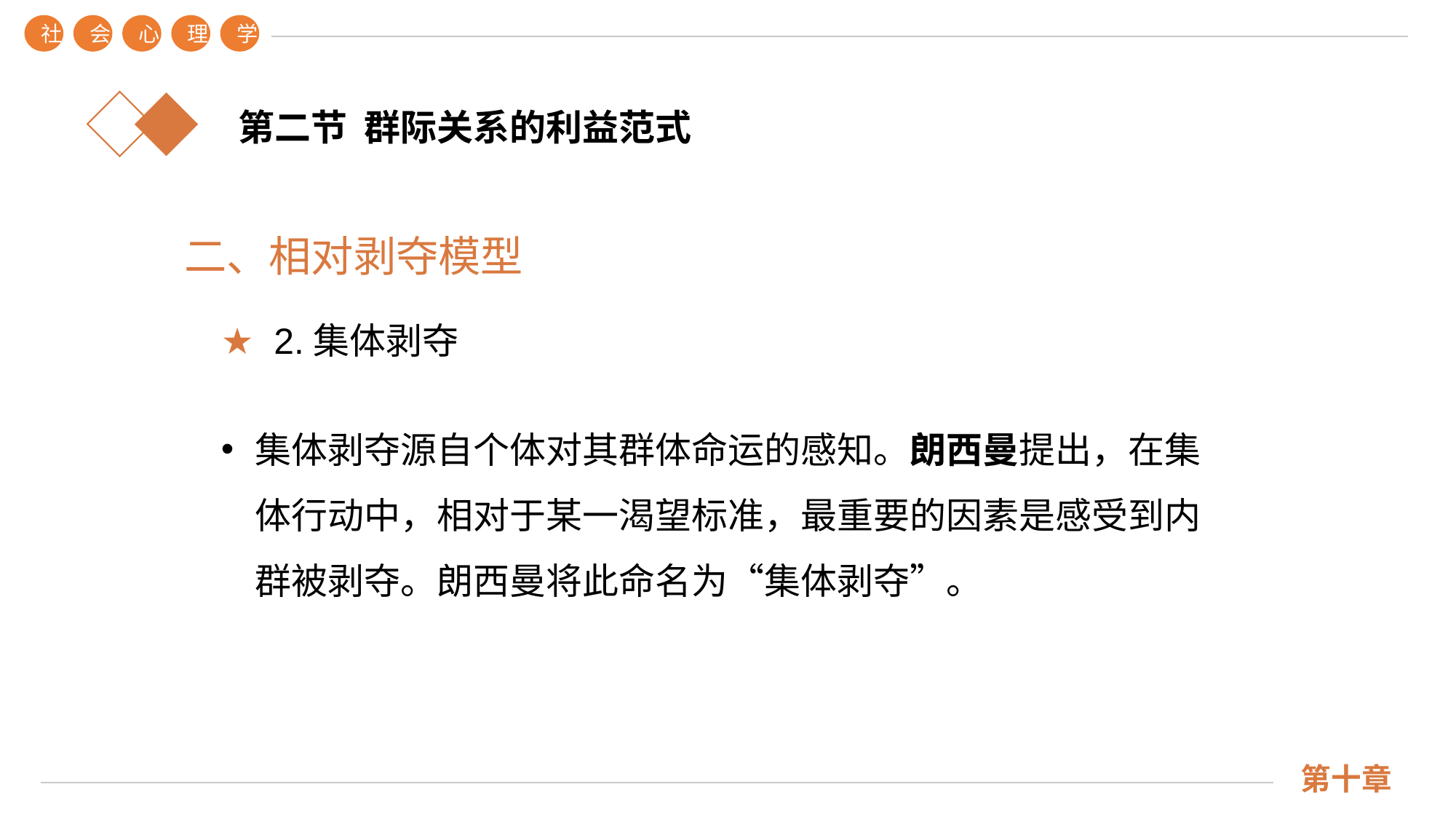

社
会
心
理
学
第十章

第二节  群际关系的利益范式

二、相对剥夺模型

★  2.集体剥夺

集体剥夺源自个体对其群体命运的感知。朗西曼提出，在集体行动中，相对于某一渴望标准，最重要的因素是感受到内群被剥夺。朗西曼将此命名为“集体剥夺”。